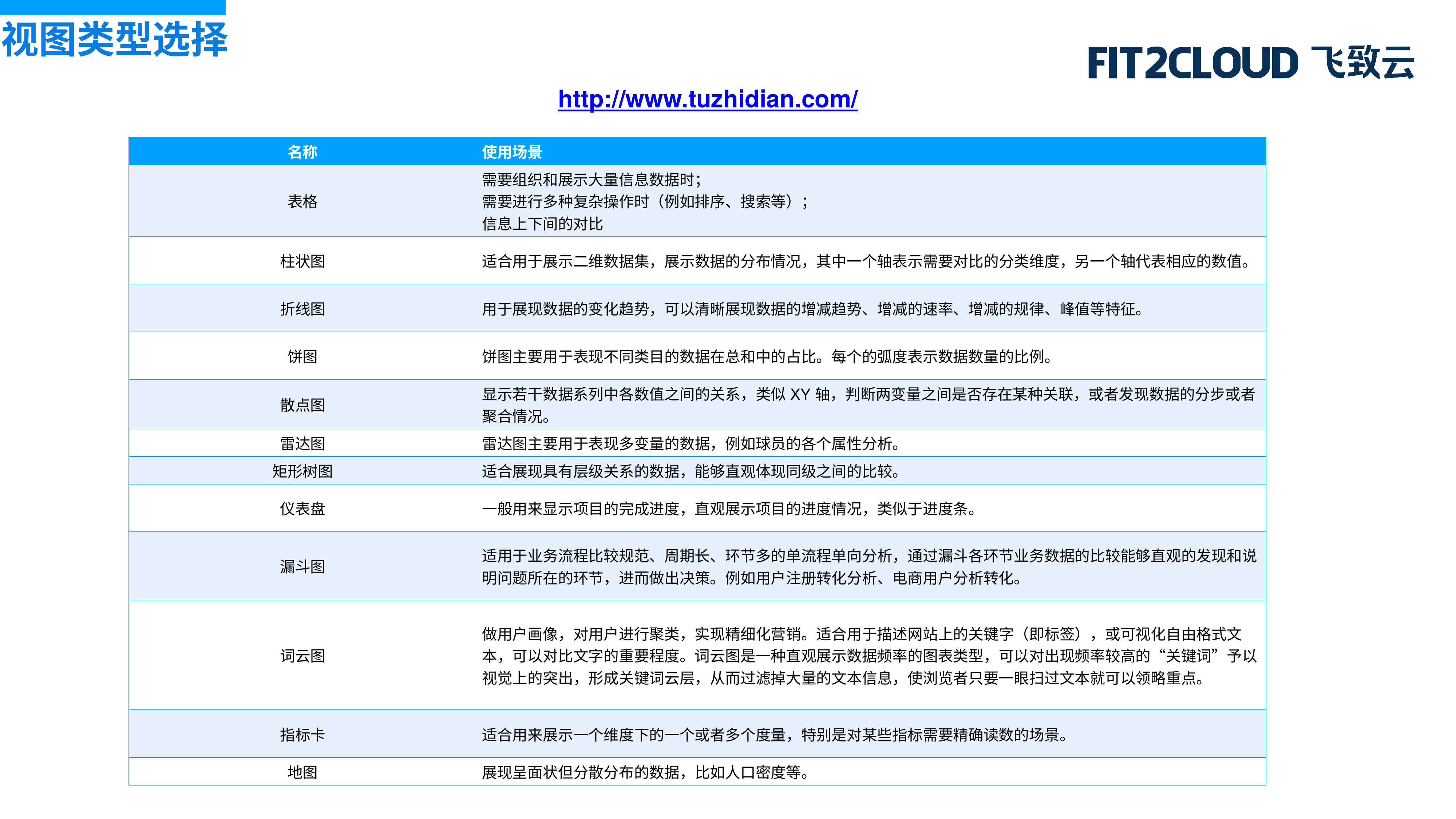

视图类型选择
http://www.tuzhidian.com/
| 名称 | 使用场景 |
| --- | --- |
| 表格 | 需要组织和展示大量信息数据时； 需要进行多种复杂操作时（例如排序、搜索等）； 信息上下间的对比 |
| 柱状图 | 适合用于展示二维数据集，展示数据的分布情况，其中一个轴表示需要对比的分类维度，另一个轴代表相应的数值。 |
| 折线图 | 用于展现数据的变化趋势，可以清晰展现数据的增减趋势、增减的速率、增减的规律、峰值等特征。 |
| 饼图 | 饼图主要用于表现不同类目的数据在总和中的占比。每个的弧度表示数据数量的比例。 |
| 散点图 | 显示若干数据系列中各数值之间的关系，类似XY轴，判断两变量之间是否存在某种关联，或者发现数据的分步或者聚合情况。 |
| 雷达图 | 雷达图主要用于表现多变量的数据，例如球员的各个属性分析。 |
| 矩形树图 | 适合展现具有层级关系的数据，能够直观体现同级之间的比较。 |
| 仪表盘 | 一般用来显示项目的完成进度，直观展示项目的进度情况，类似于进度条。 |
| 漏斗图 | 适用于业务流程比较规范、周期长、环节多的单流程单向分析，通过漏斗各环节业务数据的比较能够直观的发现和说明问题所在的环节，进而做出决策。例如用户注册转化分析、电商用户分析转化。 |
| 词云图 | 做用户画像，对用户进行聚类，实现精细化营销。适合用于描述网站上的关键字（即标签），或可视化自由格式文本，可以对比文字的重要程度。词云图是一种直观展示数据频率的图表类型，可以对出现频率较高的“关键词”予以视觉上的突出，形成关键词云层，从而过滤掉大量的文本信息，使浏览者只要一眼扫过文本就可以领略重点。 |
| 指标卡 | 适合用来展示一个维度下的一个或者多个度量，特别是对某些指标需要精确读数的场景。 |
| 地图 | 展现呈面状但分散分布的数据，比如人口密度等。 |